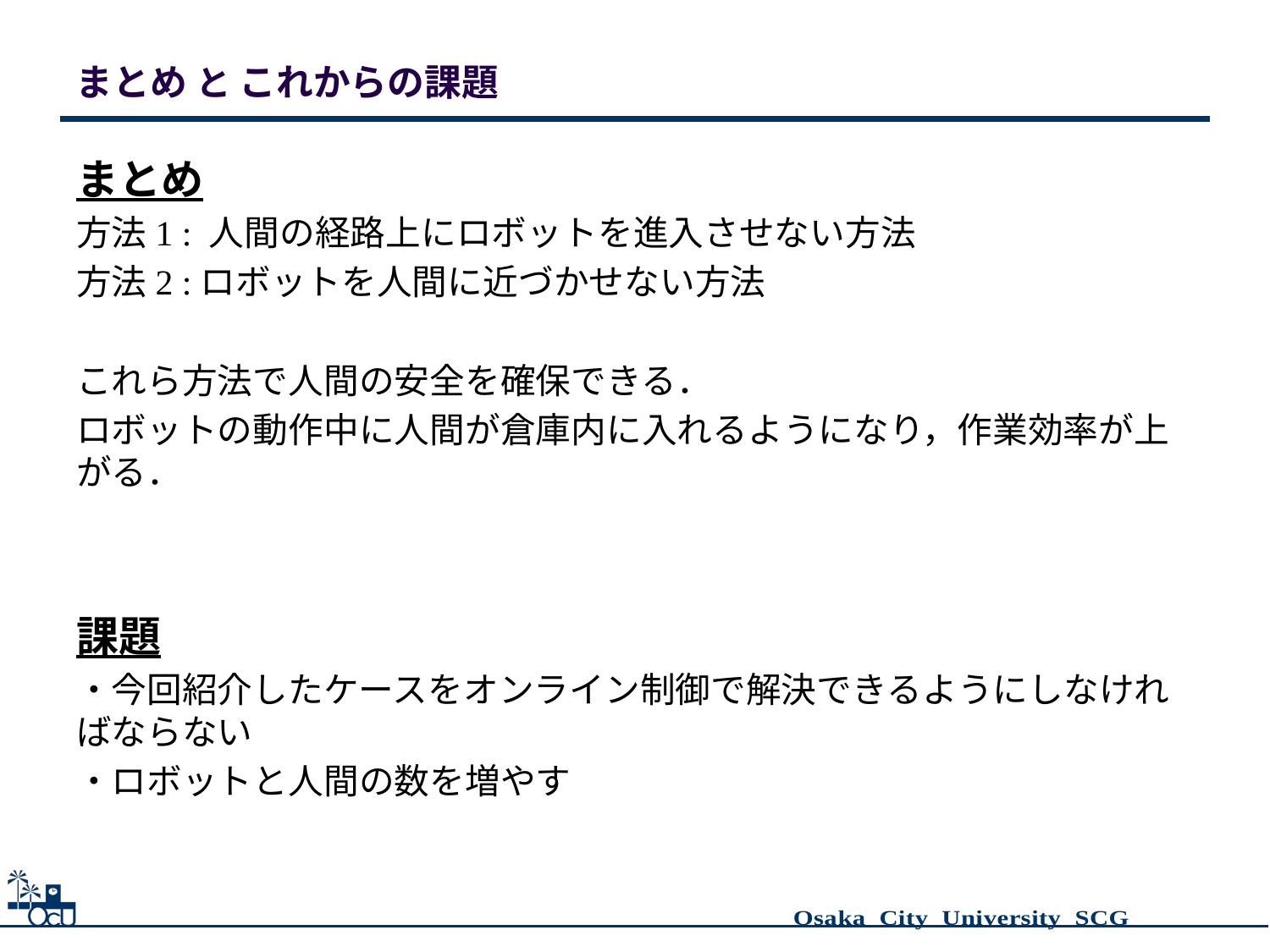

# まとめ と これからの課題
まとめ
方法1 : 人間の経路上にロボットを進入させない方法
方法2 :ロボットを人間に近づかせない方法

これら方法で人間の安全を確保できる．
ロボットの動作中に人間が倉庫内に入れるようになり，作業効率が上がる．

課題
・今回紹介したケースをオンライン制御で解決できるようにしなければならない
・ロボットと人間の数を増やす